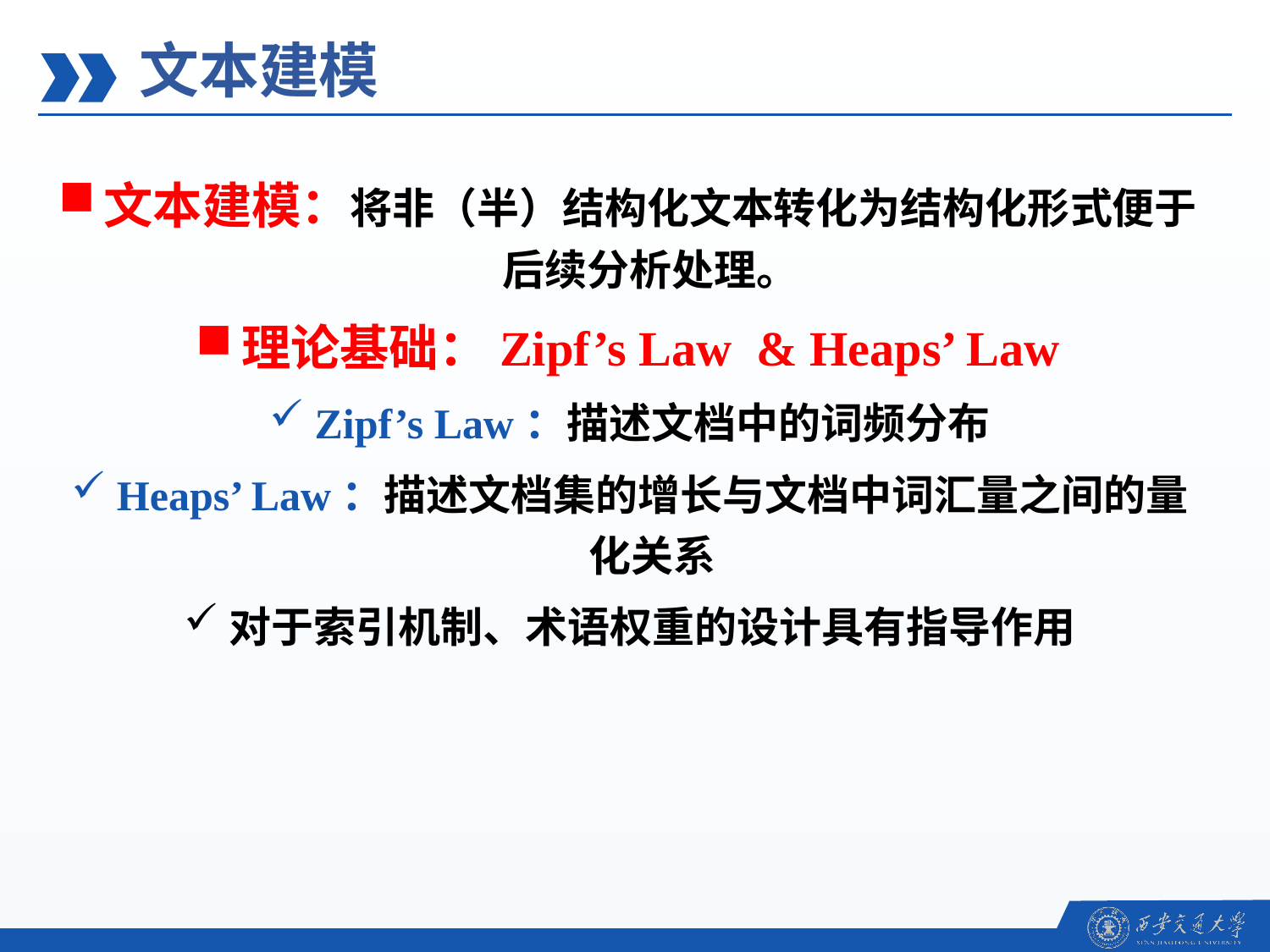

文本建模
文本建模：将非（半）结构化文本转化为结构化形式便于后续分析处理。
理论基础：Zipf’s Law  & Heaps’ Law
Zipf’s Law：描述文档中的词频分布
Heaps’ Law：描述文档集的增长与文档中词汇量之间的量化关系
对于索引机制、术语权重的设计具有指导作用